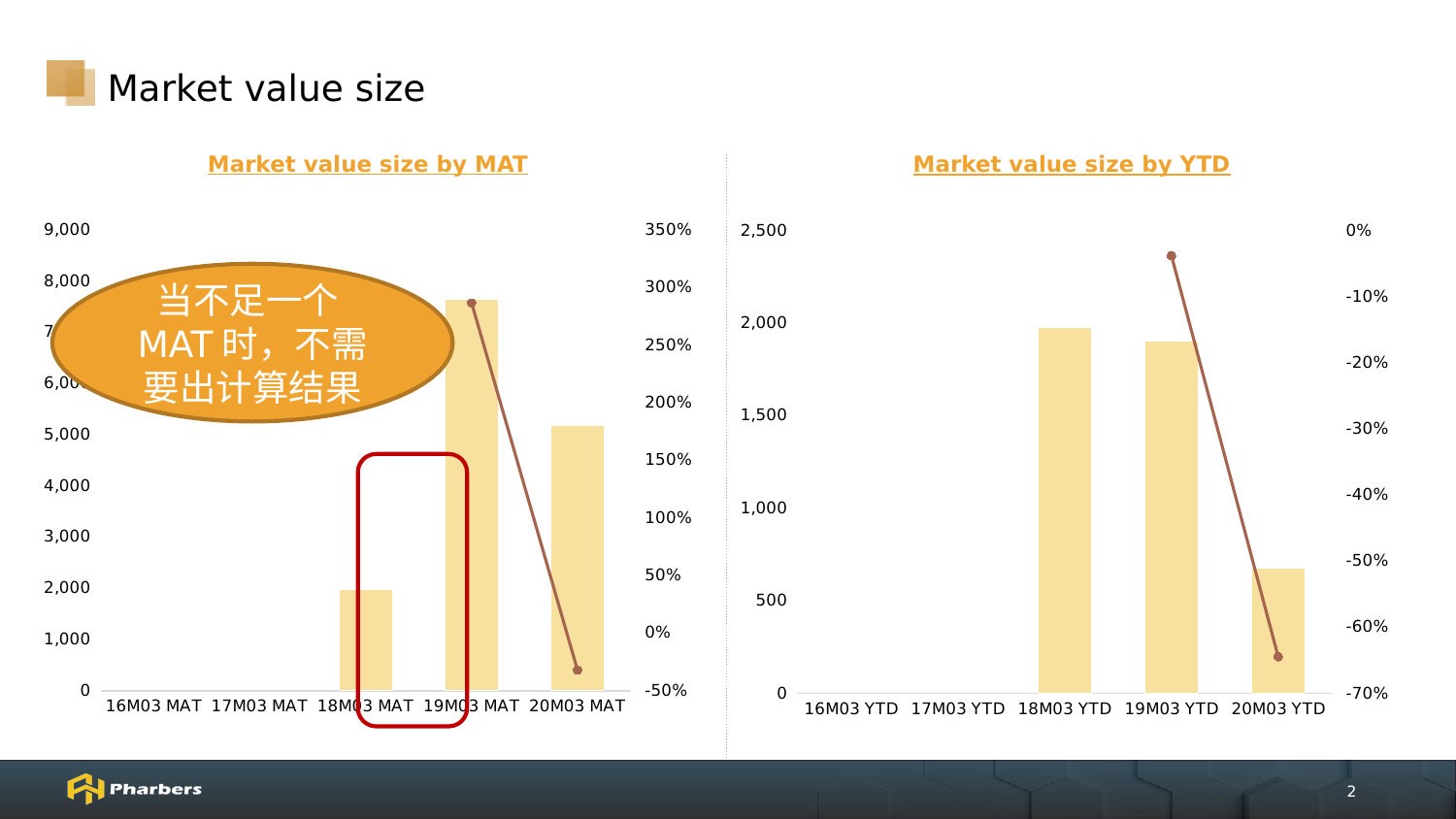

# Market value size
Market value size by MAT
Market value size by YTD

### Chart

| Category | Value(Mn) | Growth% |
|---|---|---|
| 16M03 MAT | None | None |
| 17M03 MAT | None | None |
| 18M03 MAT | 1976.8806386 | None |
| 19M03 MAT | 7643.21618449 | 2.86630130077192 |
| 20M03 MAT | 5182.82509068 | -0.321905207758319 |

### Chart

| Category | Value(Mn) | Growth% |
|---|---|---|
| 16M03 YTD | None | None |
| 17M03 YTD | None | None |
| 18M03 YTD | 1976.8806386 | None |
| 19M03 YTD | 1902.14828927 | -0.0378031672073658 |
| 20M03 YTD | 675.6216455 | -0.644811264552204 |
当不足一个MAT时，不需要出计算结果
2